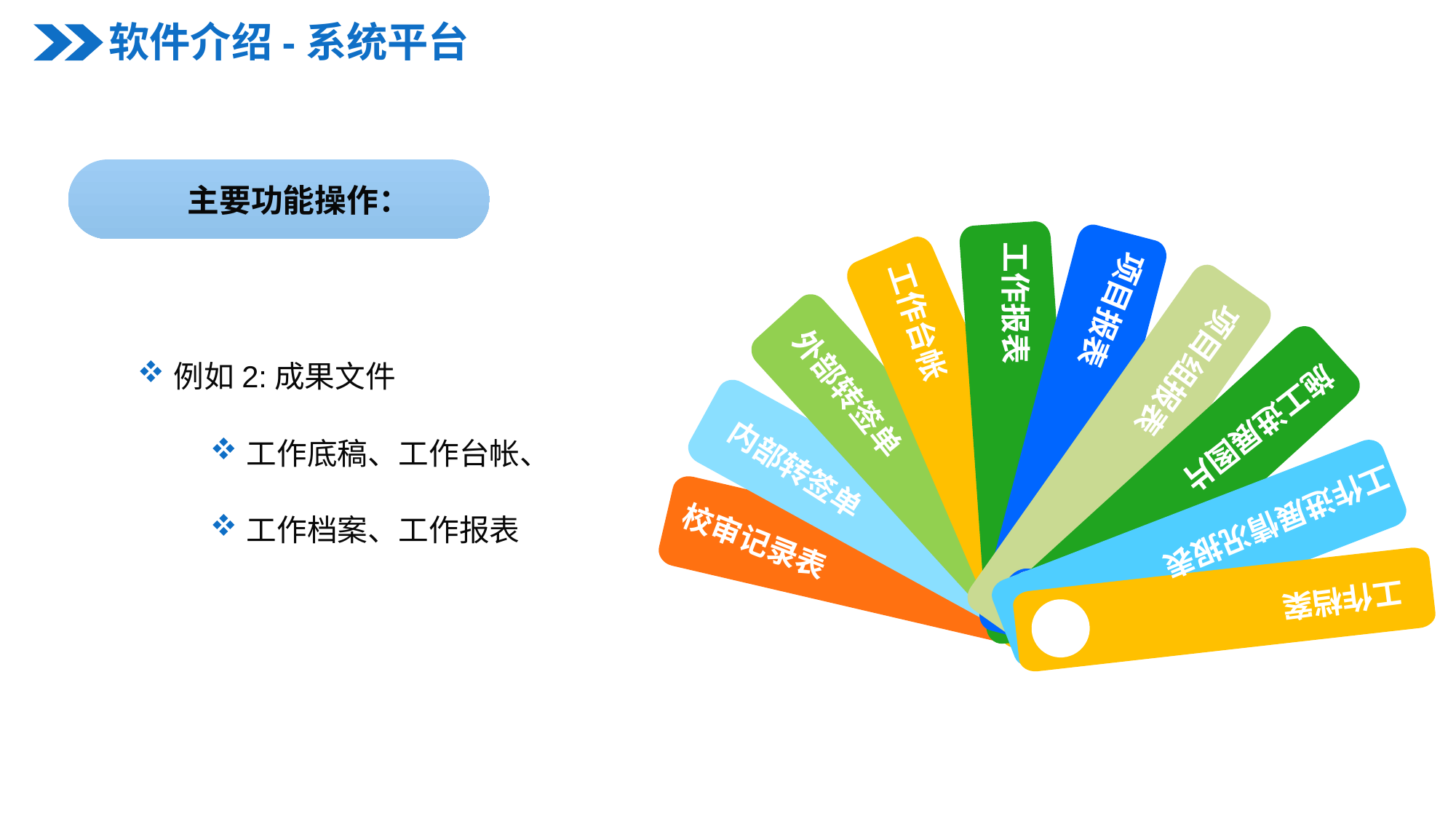

软件介绍-系统平台

主要功能操作：
工作报表
项目报表
工作台帐
项目组报表
外部转签单
例如2:成果文件
工作底稿、工作台帐、
工作档案、工作报表

施工进展图片
内部转签单
工作进展情况报表
校审记录表
工作档案